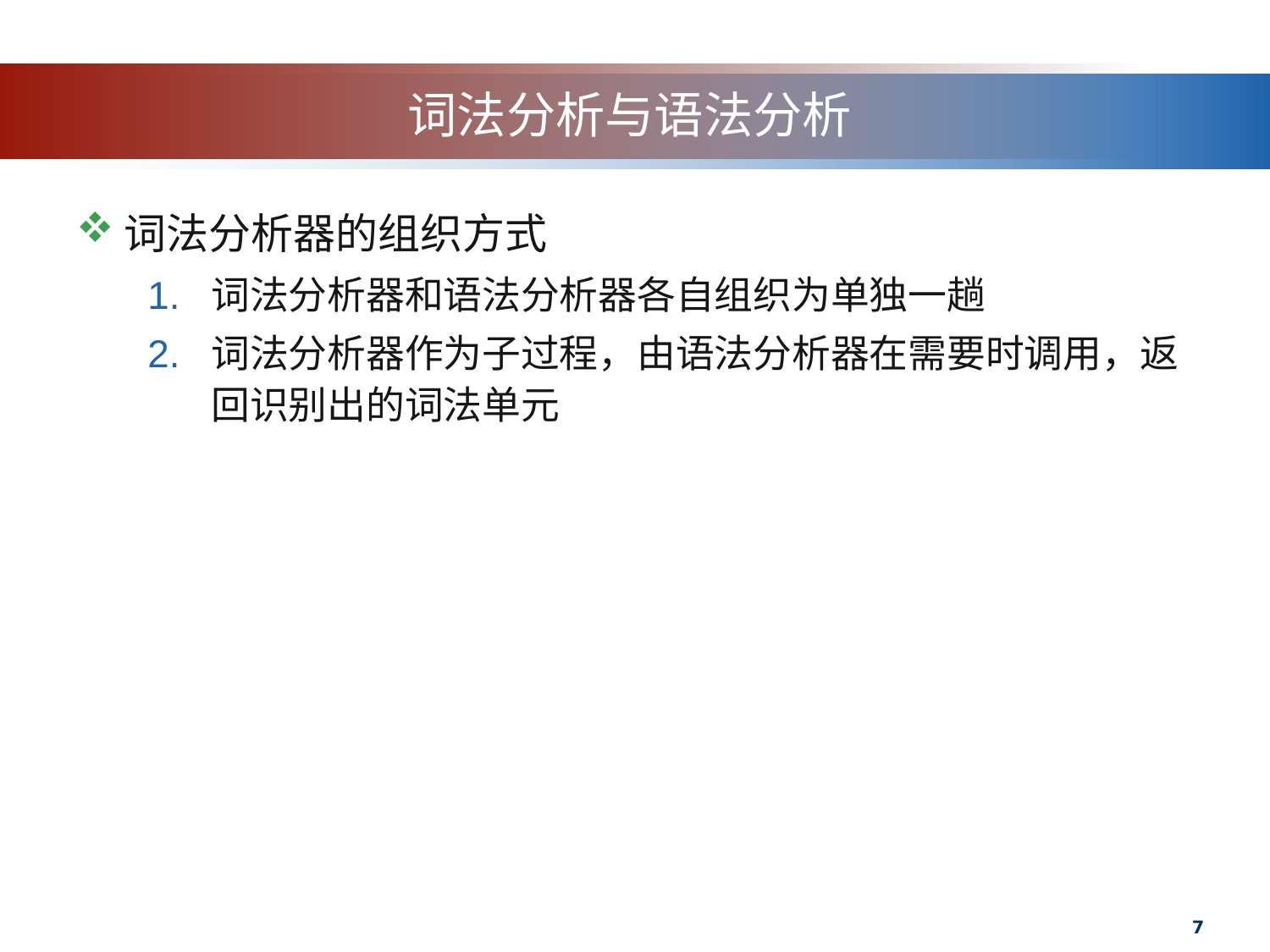

# 词法分析与语法分析
词法分析器的组织方式
词法分析器和语法分析器各自组织为单独一趟
词法分析器作为子过程，由语法分析器在需要时调用，返回识别出的词法单元
7